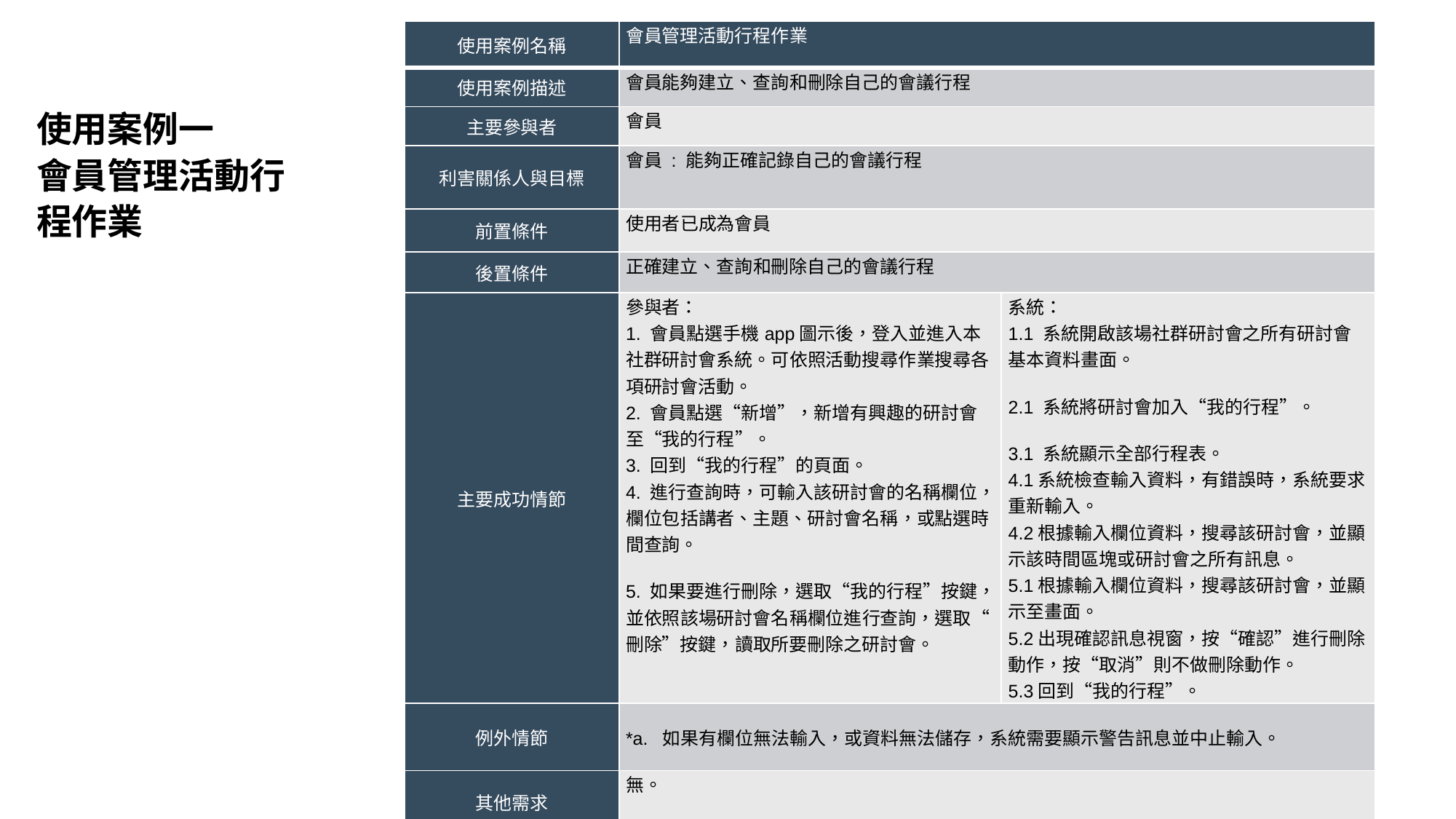

| 使用案例名稱 | 會員管理活動行程作業 |  |
| --- | --- | --- |
| 使用案例描述 | 會員能夠建立、查詢和刪除自己的會議行程 |  |
| 主要參與者 | 會員 |  |
| 利害關係人與目標 | 會員 : 能夠正確記錄自己的會議行程 |  |
| 前置條件 | 使用者已成為會員 |  |
| 後置條件 | 正確建立、查詢和刪除自己的會議行程 |  |
| 主要成功情節 | 參與者： 1. 會員點選手機app圖示後，登入並進入本社群研討會系統。可依照活動搜尋作業搜尋各項研討會活動。 2. 會員點選“新增”，新增有興趣的研討會至“我的行程”。 3. 回到“我的行程”的頁面。 4. 進行查詢時，可輸入該研討會的名稱欄位，欄位包括講者、主題、研討會名稱，或點選時間查詢。   5. 如果要進行刪除，選取“我的行程”按鍵，並依照該場研討會名稱欄位進行查詢，選取“刪除”按鍵，讀取所要刪除之研討會。 | 系統： 1.1 系統開啟該場社群研討會之所有研討會基本資料畫面。 2.1 系統將研討會加入“我的行程”。 3.1 系統顯示全部行程表。 4.1系統檢查輸入資料，有錯誤時，系統要求重新輸入。 4.2根據輸入欄位資料，搜尋該研討會，並顯示該時間區塊或研討會之所有訊息。 5.1根據輸入欄位資料，搜尋該研討會，並顯示至畫面。 5.2出現確認訊息視窗，按“確認”進行刪除動作，按“取消”則不做刪除動作。 5.3回到“我的行程”。 |
| 例外情節 | \*a.  如果有欄位無法輸入，或資料無法儲存，系統需要顯示警告訊息並中止輸入。 |  |
| 其他需求 | 無。 |  |
# 使用案例一 會員管理活動行程作業
20